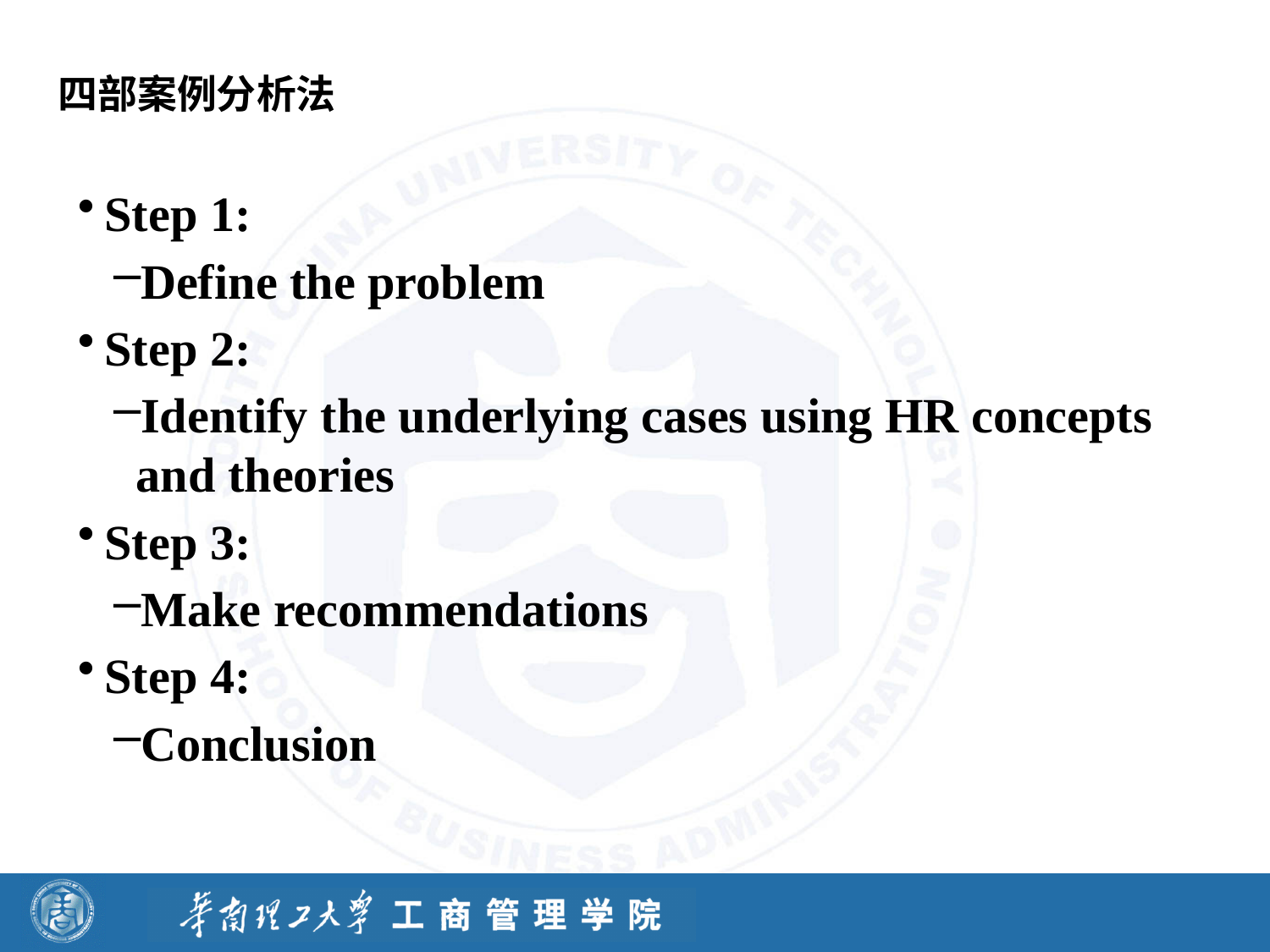

# 四部案例分析法
Step 1:
Define the problem
Step 2:
Identify the underlying cases using HR concepts and theories
Step 3:
Make recommendations
Step 4:
Conclusion